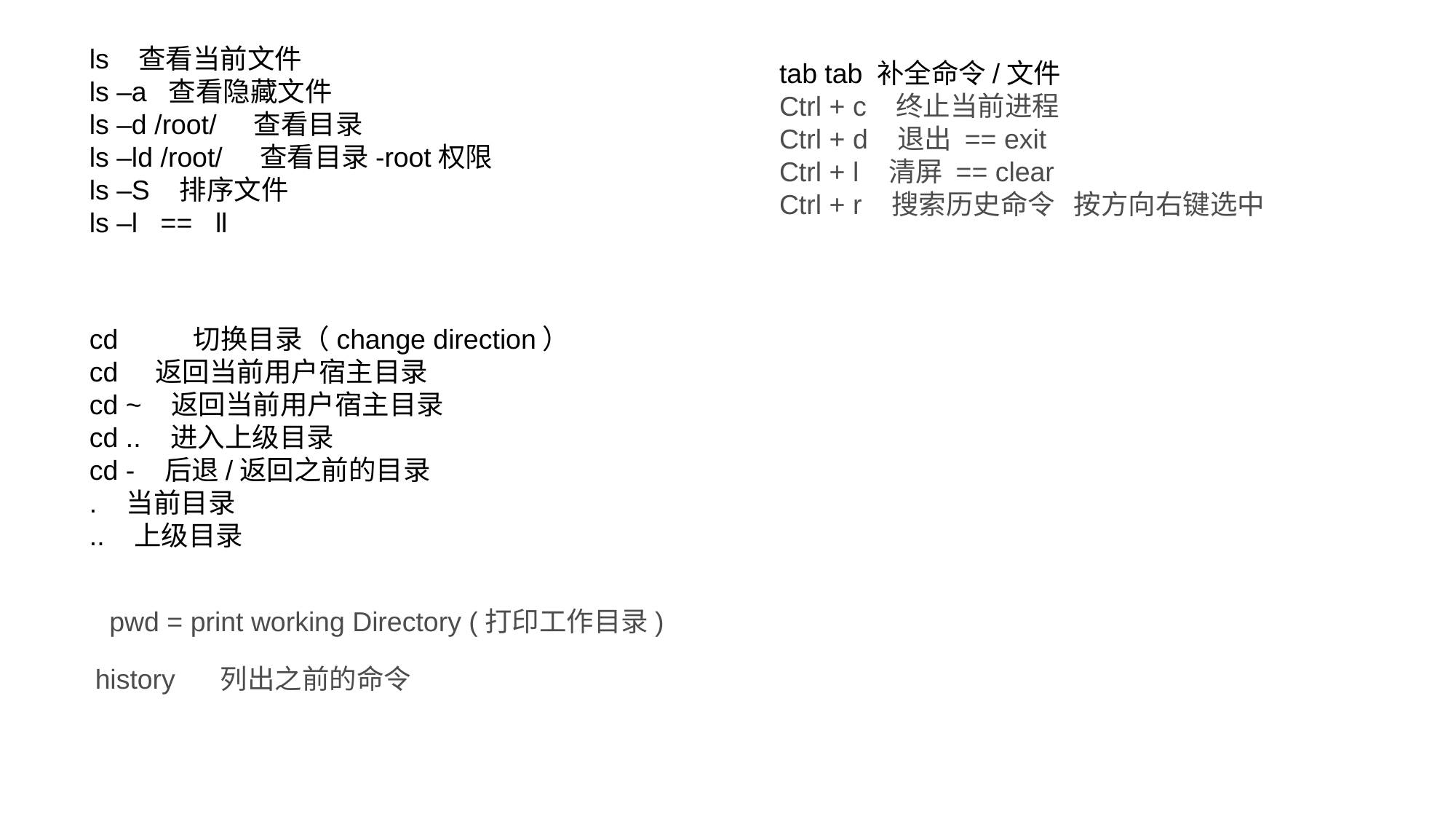

ls   查看当前文件
ls –a  查看隐藏文件
ls –d /root/    查看目录
ls –ld /root/    查看目录-root权限
ls –S   排序文件
ls –l   ==   ll
tab tab 补全命令/文件
Ctrl + c   终止当前进程
Ctrl + d   退出 == exit
Ctrl + l   清屏 == clear
Ctrl + r   搜索历史命令   按方向右键选中

cd         切换目录（change direction）
cd    返回当前用户宿主目录
cd ~   返回当前用户宿主目录
cd ..   进入上级目录
cd -   后退/返回之前的目录
.   当前目录
..   上级目录
pwd = print working Directory (打印工作目录)
history     列出之前的命令